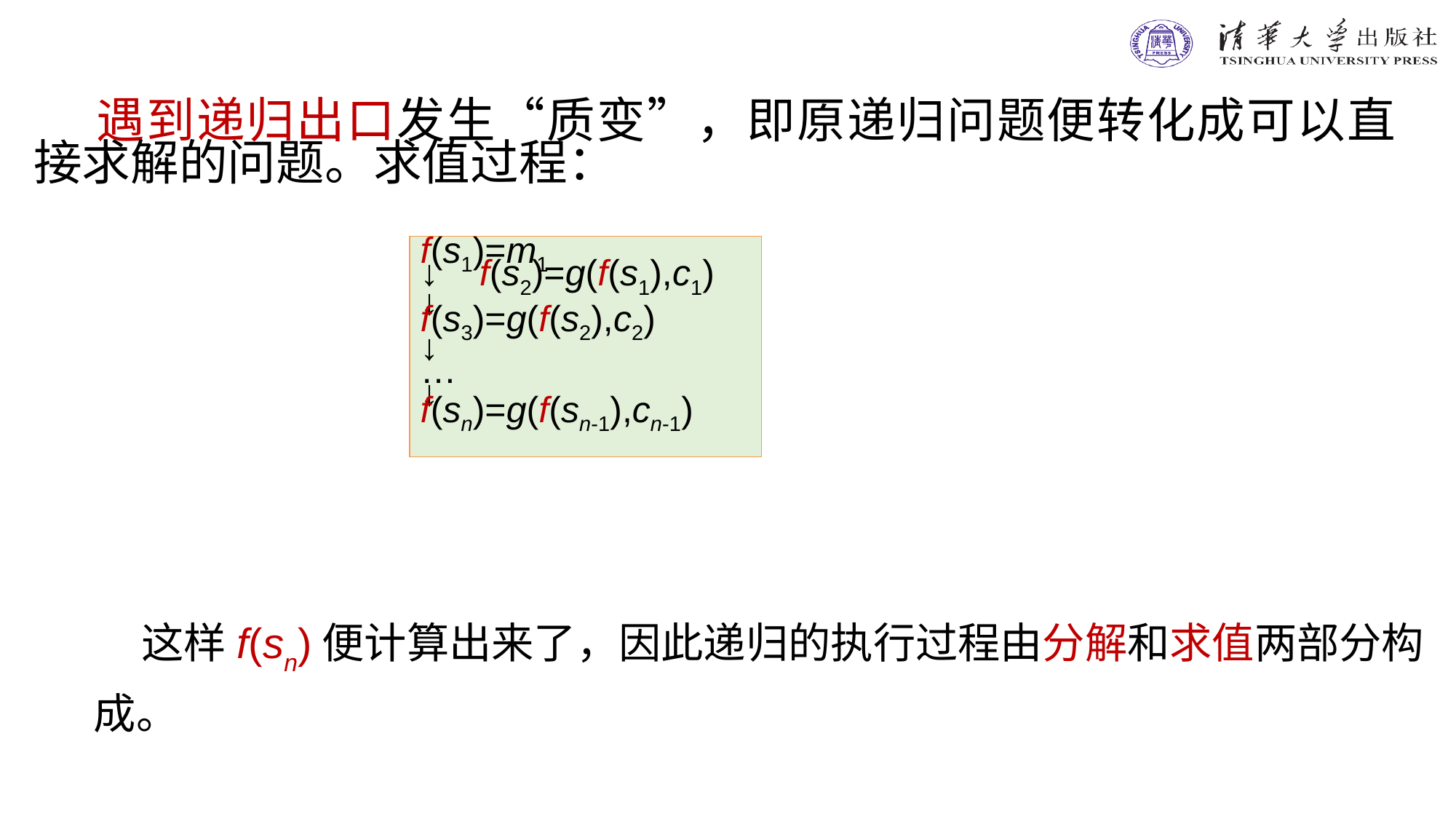

遇到递归出口发生“质变”，即原递归问题便转化成可以直接求解的问题。求值过程：
f(s1)=m1
↓    f(s2)=g(f(s1),c1)
↓
f(s3)=g(f(s2),c2)
↓
…
↓
f(sn)=g(f(sn-1),cn-1)
    这样f(sn)便计算出来了，因此递归的执行过程由分解和求值两部分构成。